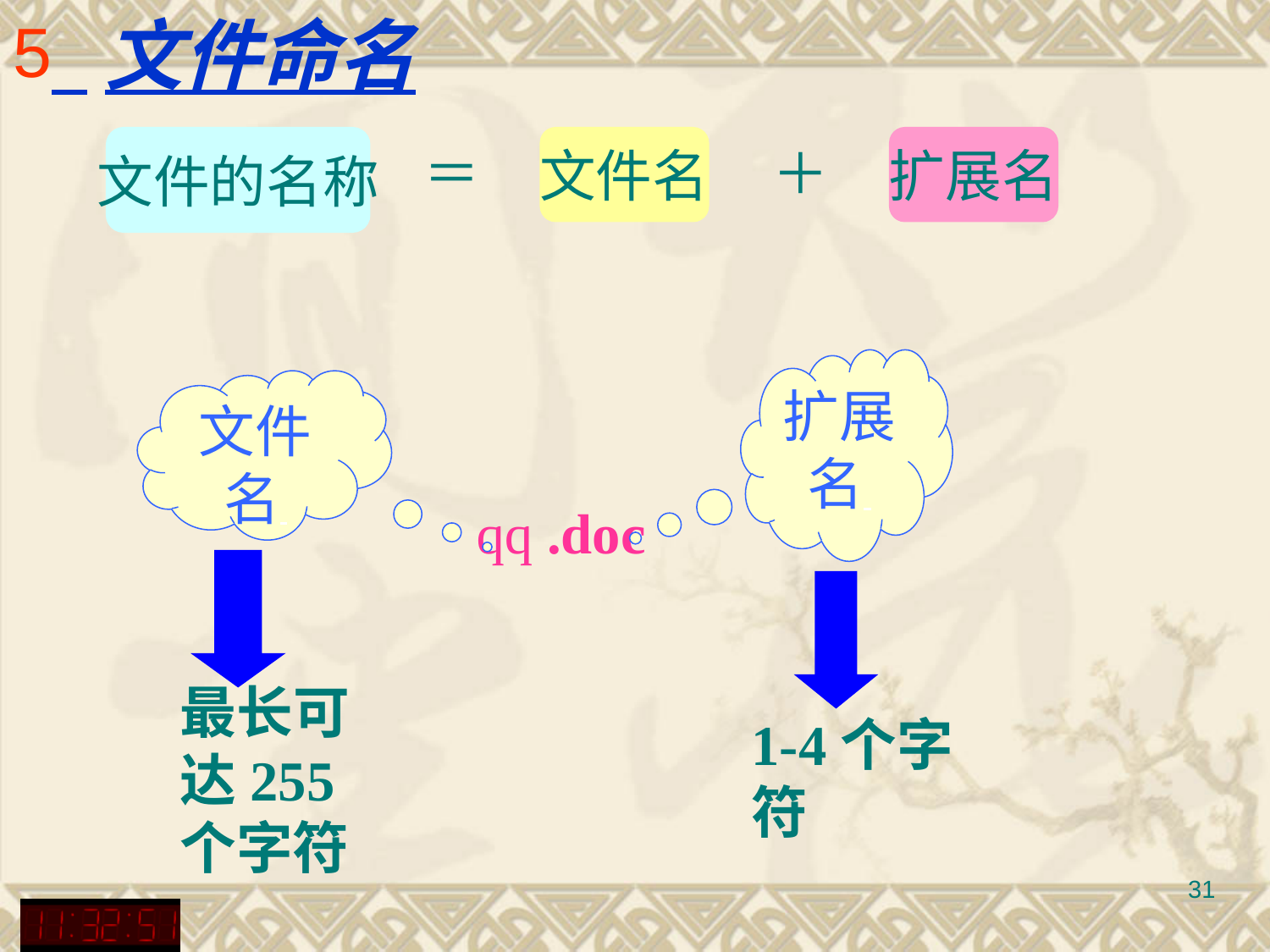

# 文件命名
文件的名称
文件名
扩展名
＝
＋
扩展名
文件名
qq .doc

最长可达255个字符
1-4个字符
31